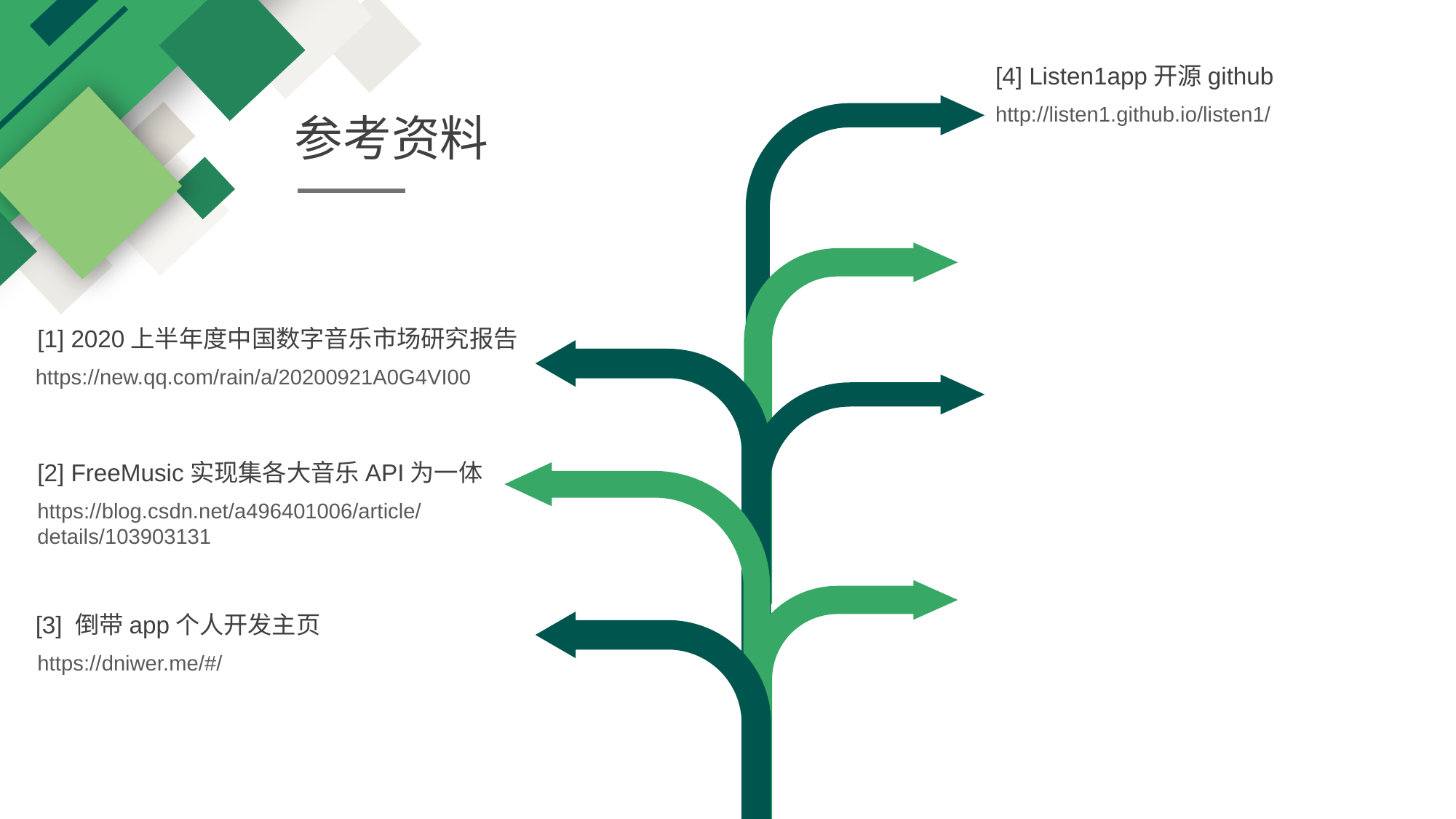

[4] Listen1app开源github

http://listen1.github.io/listen1/
参考资料

[1] 2020上半年度中国数字音乐市场研究报告

https://new.qq.com/rain/a/20200921A0G4VI00

[2] FreeMusic实现集各大音乐API为一体

https://blog.csdn.net/a496401006/article/details/103903131

[3] 倒带app个人开发主页

https://dniwer.me/#/